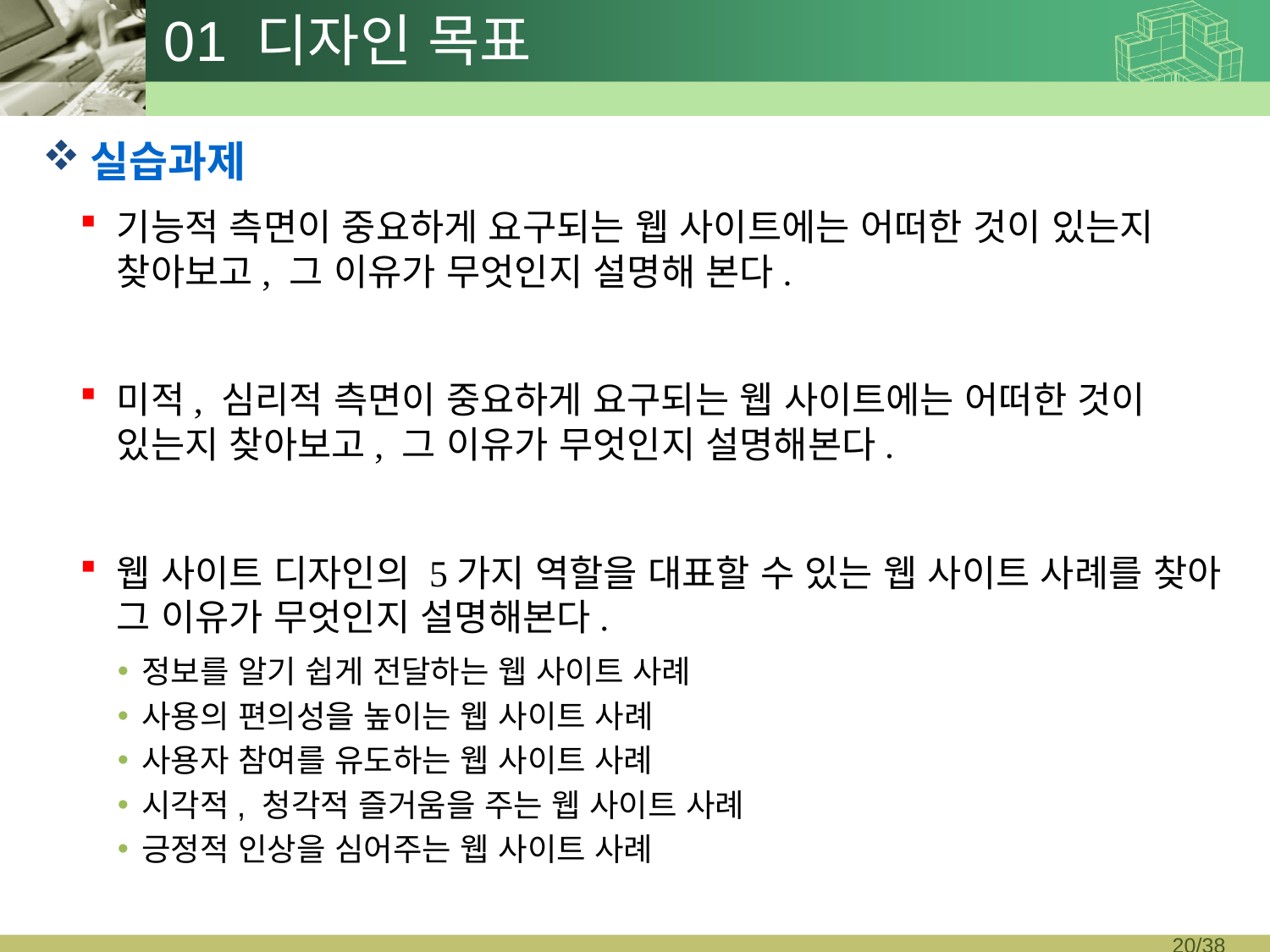

# 01 디자인 목표
실습과제
기능적 측면이 중요하게 요구되는 웹 사이트에는 어떠한 것이 있는지 찾아보고, 그 이유가 무엇인지 설명해 본다.

미적, 심리적 측면이 중요하게 요구되는 웹 사이트에는 어떠한 것이 있는지 찾아보고, 그 이유가 무엇인지 설명해본다.

웹 사이트 디자인의 5가지 역할을 대표할 수 있는 웹 사이트 사례를 찾아 그 이유가 무엇인지 설명해본다.
정보를 알기 쉽게 전달하는 웹 사이트 사례
사용의 편의성을 높이는 웹 사이트 사례
사용자 참여를 유도하는 웹 사이트 사례
시각적, 청각적 즐거움을 주는 웹 사이트 사례
긍정적 인상을 심어주는 웹 사이트 사례